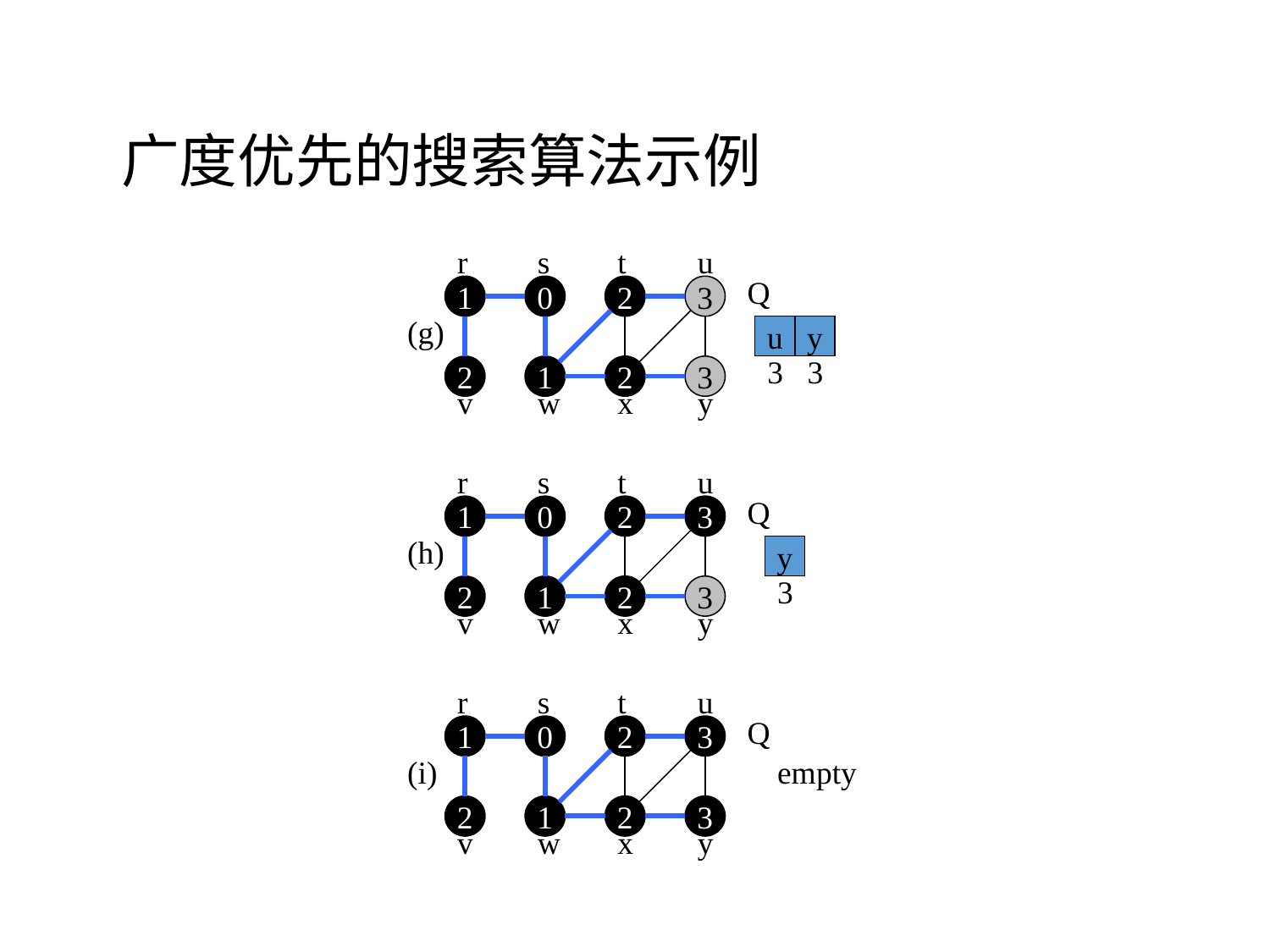

广度优先的搜索算法示例
r
s
t
u
Q
1
0
2
3
(g)
u
y
3
3
2
1
2
3
v
w
x
y
r
s
t
u
Q
1
0
2
3
(h)
y
3
2
1
2
3
v
w
x
y
r
s
t
u
Q
1
0
2
3
(i)
empty
2
1
2
3
v
w
x
y